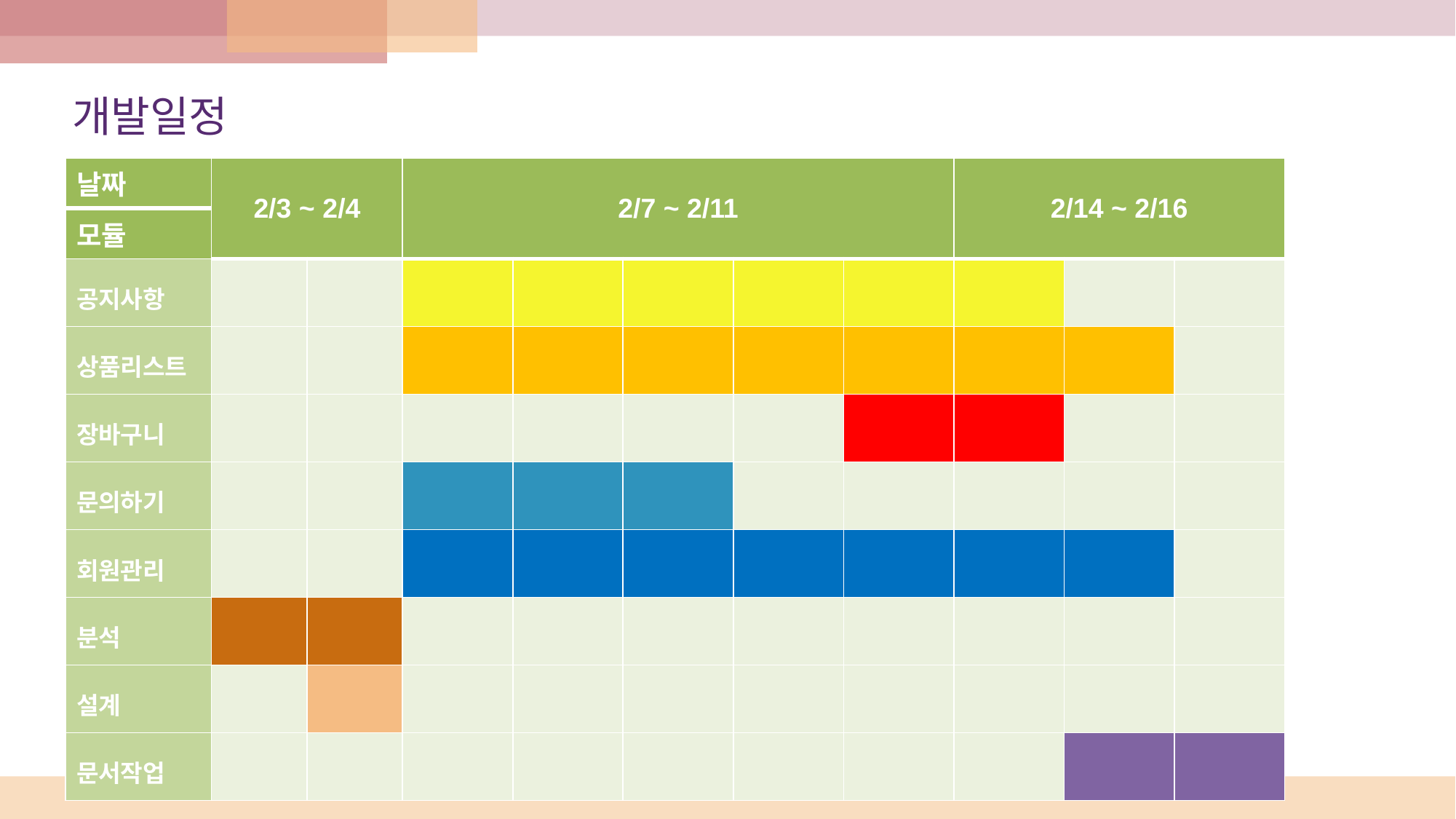

# 개발일정
| 날짜 | 2/3 ~ 2/4 |  | 2/7 ~ 2/11 |  |  |  |  | 2/14 ~ 2/16 |  |  |
| --- | --- | --- | --- | --- | --- | --- | --- | --- | --- | --- |
| 모듈 |  |  |  |  |  |  |  |  |  |  |
| 공지사항 |  |  |  |  |  |  |  |  |  |  |
| 상품리스트 |  |  |  |  |  |  |  |  |  |  |
| 장바구니 |  |  |  |  |  |  |  |  |  |  |
| 문의하기 |  |  |  |  |  |  |  |  |  |  |
| 회원관리 |  |  |  |  |  |  |  |  |  |  |
| 분석 |  |  |  |  |  |  |  |  |  |  |
| 설계 |  |  |  |  |  |  |  |  |  |  |
| 문서작업 |  |  |  |  |  |  |  |  |  |  |